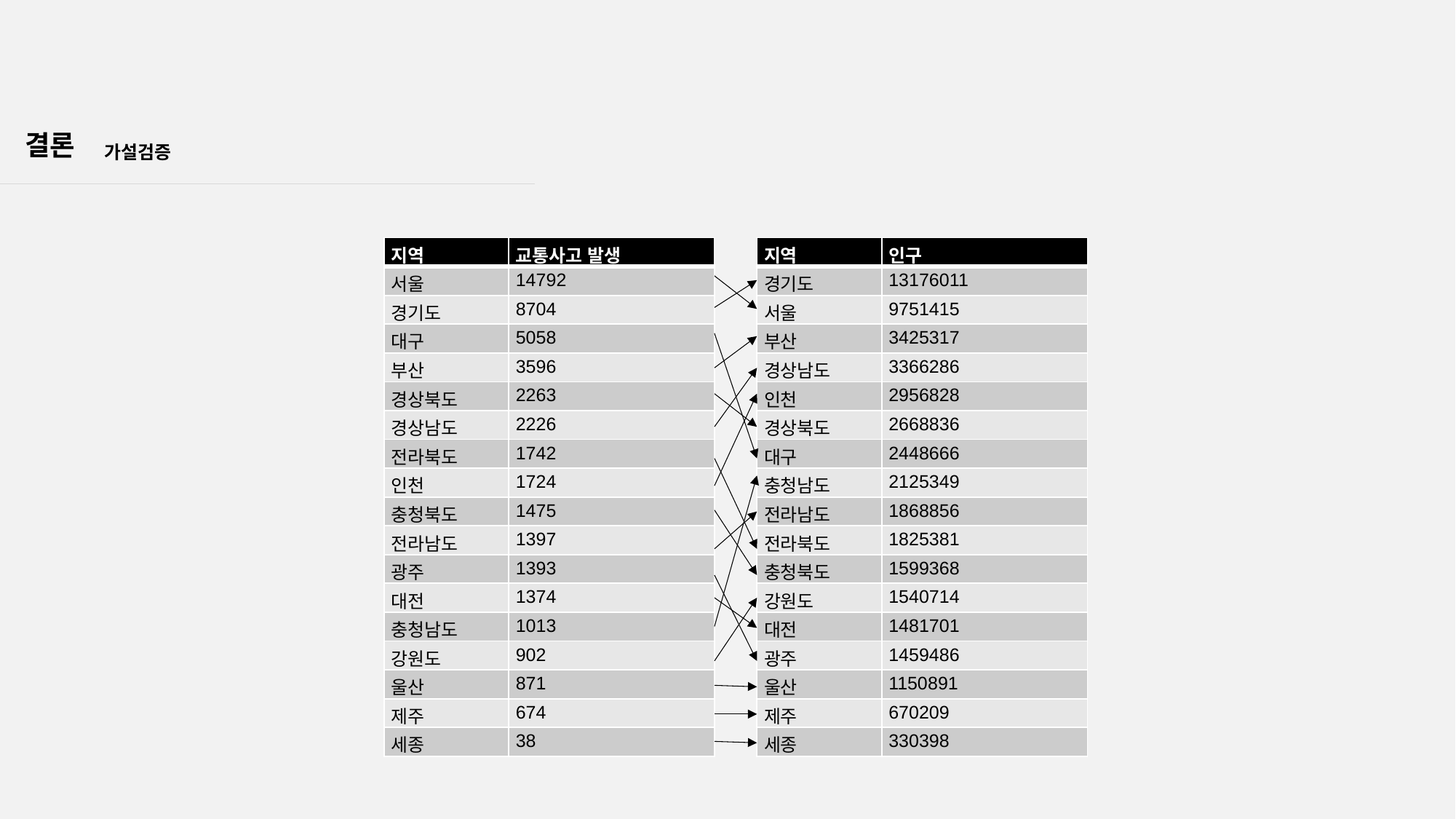

결론
가설검증
| 지역 | 교통사고 발생 |
| --- | --- |
| 서울 | 14792 |
| 경기도 | 8704 |
| 대구 | 5058 |
| 부산 | 3596 |
| 경상북도 | 2263 |
| 경상남도 | 2226 |
| 전라북도 | 1742 |
| 인천 | 1724 |
| 충청북도 | 1475 |
| 전라남도 | 1397 |
| 광주 | 1393 |
| 대전 | 1374 |
| 충청남도 | 1013 |
| 강원도 | 902 |
| 울산 | 871 |
| 제주 | 674 |
| 세종 | 38 |
| 지역 | 인구 |
| --- | --- |
| 경기도 | 13176011 |
| 서울 | 9751415 |
| 부산 | 3425317 |
| 경상남도 | 3366286 |
| 인천 | 2956828 |
| 경상북도 | 2668836 |
| 대구 | 2448666 |
| 충청남도 | 2125349 |
| 전라남도 | 1868856 |
| 전라북도 | 1825381 |
| 충청북도 | 1599368 |
| 강원도 | 1540714 |
| 대전 | 1481701 |
| 광주 | 1459486 |
| 울산 | 1150891 |
| 제주 | 670209 |
| 세종 | 330398 |